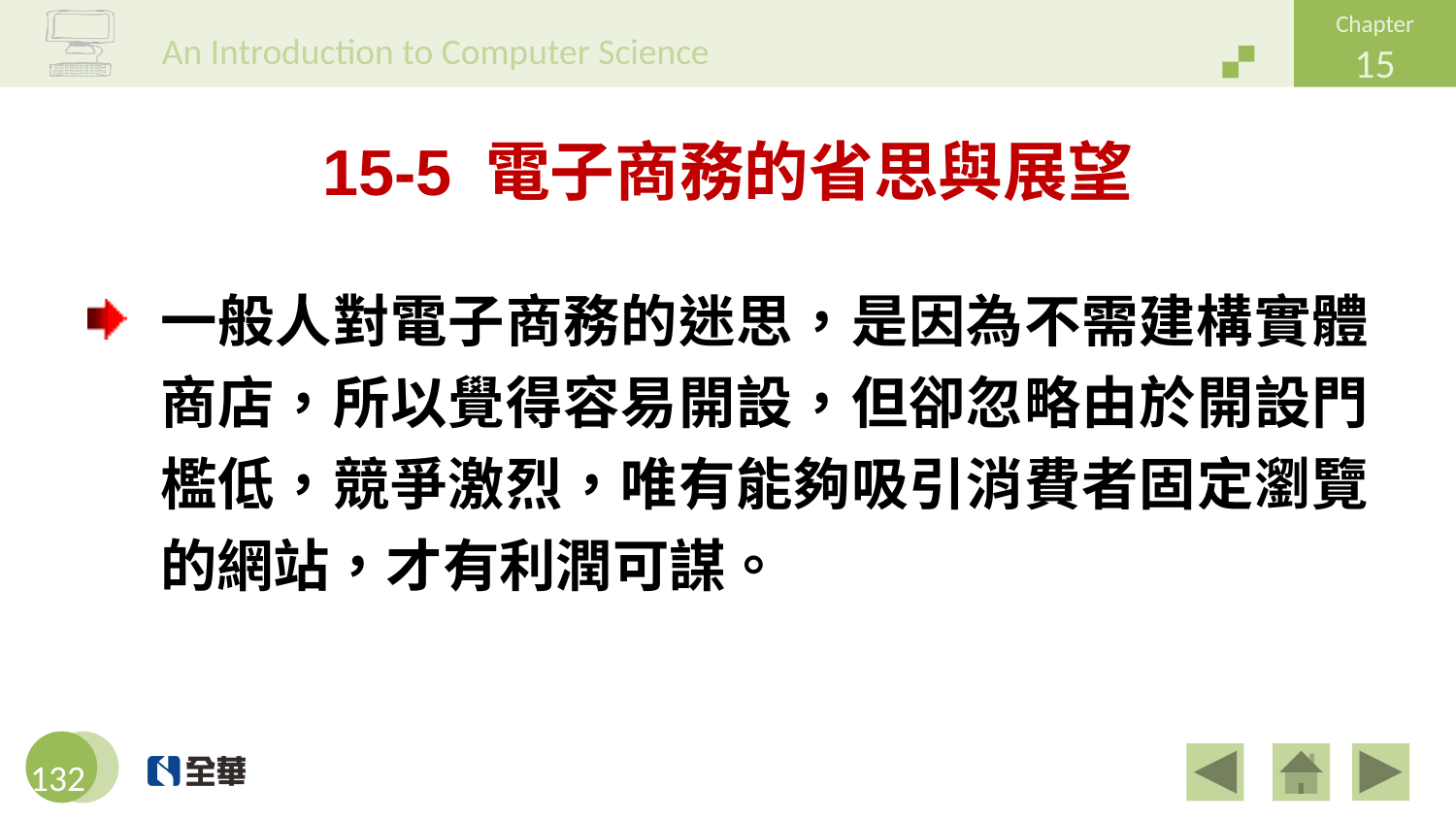

# 15-5 電子商務的省思與展望
一般人對電子商務的迷思，是因為不需建構實體商店，所以覺得容易開設，但卻忽略由於開設門檻低，競爭激烈，唯有能夠吸引消費者固定瀏覽的網站，才有利潤可謀。